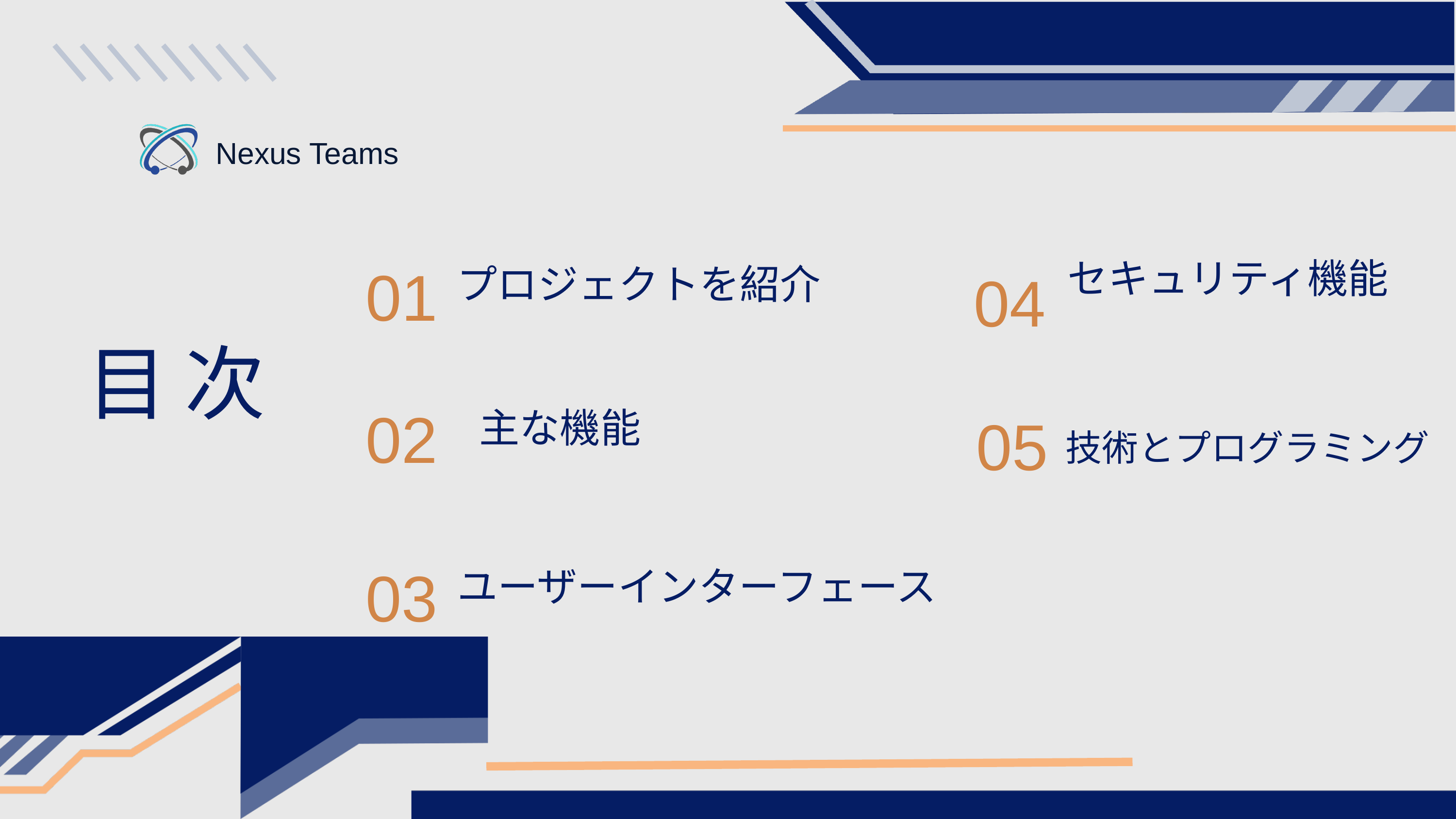

Nexus Teams
セキュリティ機能
01
プロジェクトを紹介
04
目次
02
主な機能
05
技術とプログラミング
03
ユーザーインターフェース